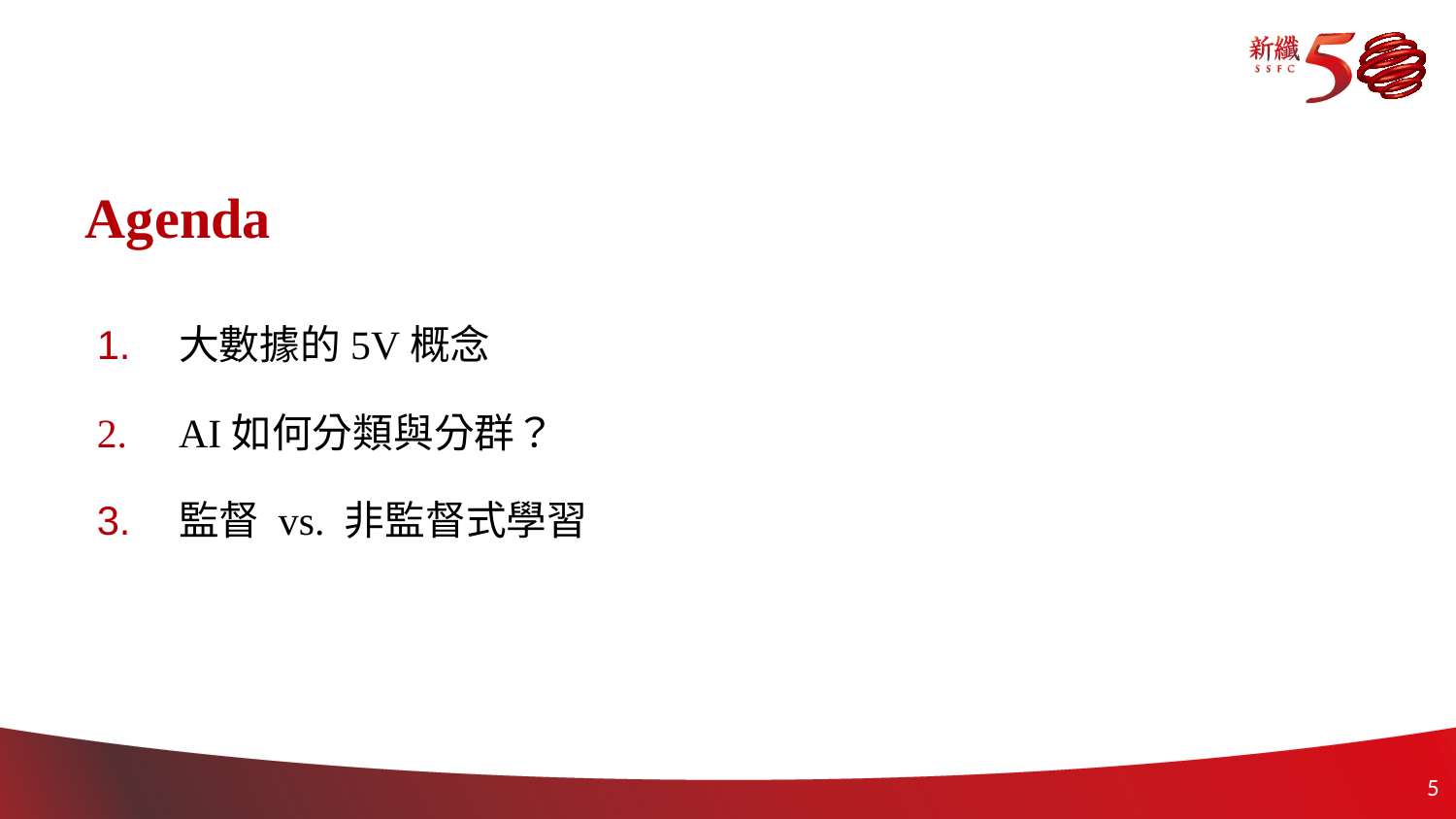

# Agenda
大數據的5V概念
AI如何分類與分群？
監督 vs. 非監督式學習
5